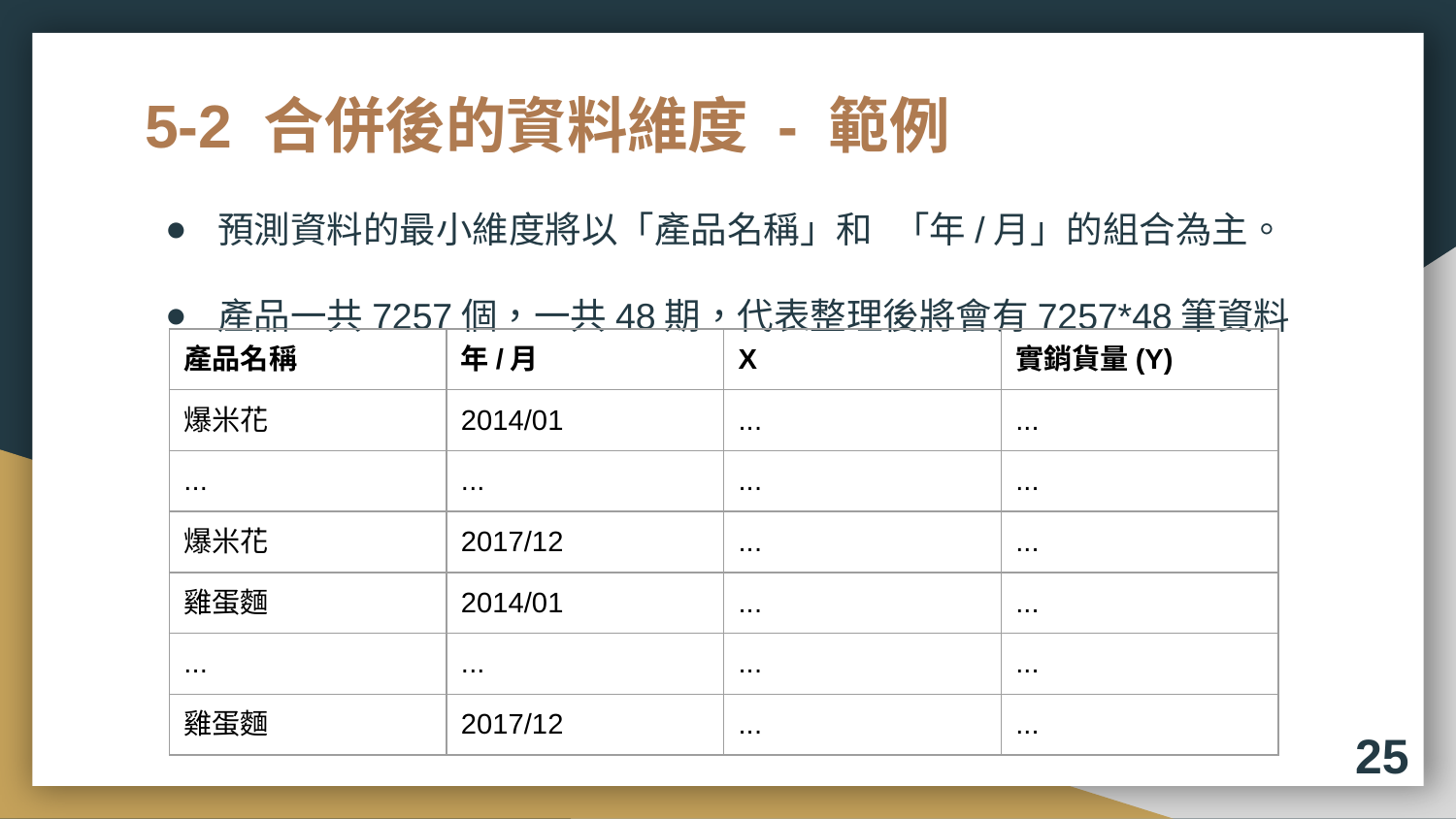

# 5-2 合併後的資料維度 - 範例
預測資料的最小維度將以「產品名稱」和  「年/月」的組合為主。
產品一共7257個，一共48期，代表整理後將會有7257*48筆資料
| 產品名稱 | 年/月 | X | 實銷貨量(Y) |
| --- | --- | --- | --- |
| 爆米花 | 2014/01 | ... | ... |
| ... | ... | ... | ... |
| 爆米花 | 2017/12 | ... | ... |
| 雞蛋麵 | 2014/01 | ... | ... |
| ... | ... | ... | ... |
| 雞蛋麵 | 2017/12 | ... | ... |
25